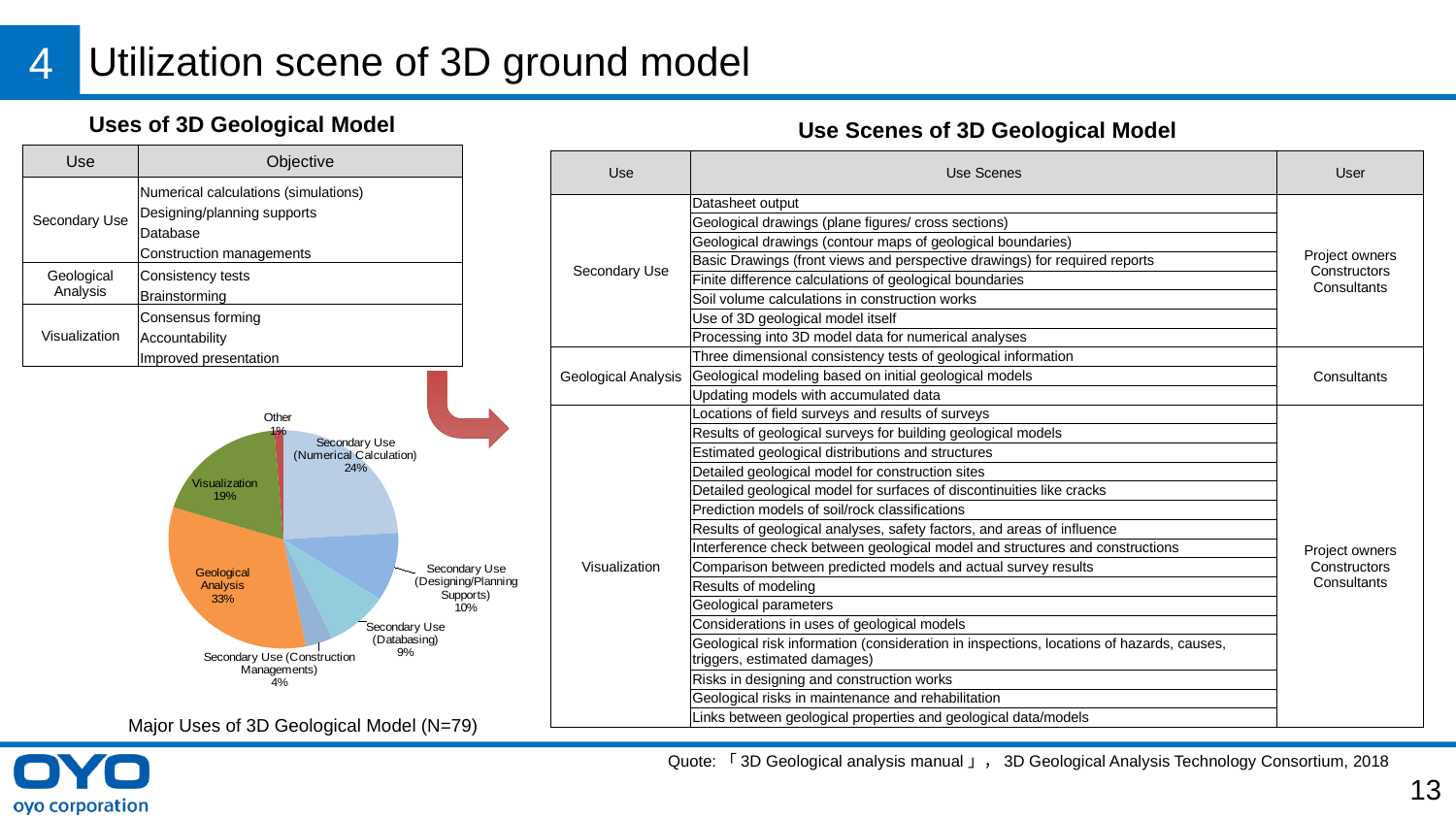

4
# Utilization scene of 3D ground model
Uses of 3D Geological Model
Use Scenes of 3D Geological Model
| Use | Objective |
| --- | --- |
| Secondary Use | Numerical calculations (simulations) Designing/planning supports Database Construction managements |
| Geological Analysis | Consistency tests Brainstorming |
| Visualization | Consensus forming Accountability Improved presentation |
| Use | Use Scenes | User |
| --- | --- | --- |
| Secondary Use | Datasheet output | Project owners Constructors Consultants |
|  | Geological drawings (plane figures/ cross sections) |  |
|  | Geological drawings (contour maps of geological boundaries) |  |
|  | Basic Drawings (front views and perspective drawings) for required reports |  |
|  | Finite difference calculations of geological boundaries |  |
|  | Soil volume calculations in construction works |  |
|  | Use of 3D geological model itself |  |
|  | Processing into 3D model data for numerical analyses |  |
| Geological Analysis | Three dimensional consistency tests of geological information | Consultants |
|  | Geological modeling based on initial geological models |  |
|  | Updating models with accumulated data |  |
| Visualization | Locations of field surveys and results of surveys | Project owners Constructors Consultants |
|  | Results of geological surveys for building geological models |  |
|  | Estimated geological distributions and structures |  |
|  | Detailed geological model for construction sites |  |
|  | Detailed geological model for surfaces of discontinuities like cracks |  |
|  | Prediction models of soil/rock classifications |  |
|  | Results of geological analyses, safety factors, and areas of influence |  |
|  | Interference check between geological model and structures and constructions |  |
|  | Comparison between predicted models and actual survey results |  |
|  | Results of modeling |  |
|  | Geological parameters |  |
|  | Considerations in uses of geological models |  |
|  | Geological risk information (consideration in inspections, locations of hazards, causes, triggers, estimated damages) |  |
|  | Risks in designing and construction works |  |
|  | Geological risks in maintenance and rehabilitation |  |
|  | Links between geological properties and geological data/models |  |

### Chart

| Category | 79 件数 |
|---|---|
| Secondary Use (Numerical Calculation) | 19.0 |
| Secondary Use (Designing/Planning Supports) | 8.0 |
| Secondary Use (Databasing) | 7.0 |
| Secondary Use (Construction Managements) | 3.0 |
| Geological Analysis | 26.0 |
| Visualization | 15.0 |
| Other | 1.0 |
　　Major Uses of 3D Geological Model (N=79)
Quote:「3D Geological analysis manual」，3D Geological Analysis Technology Consortium, 2018
13